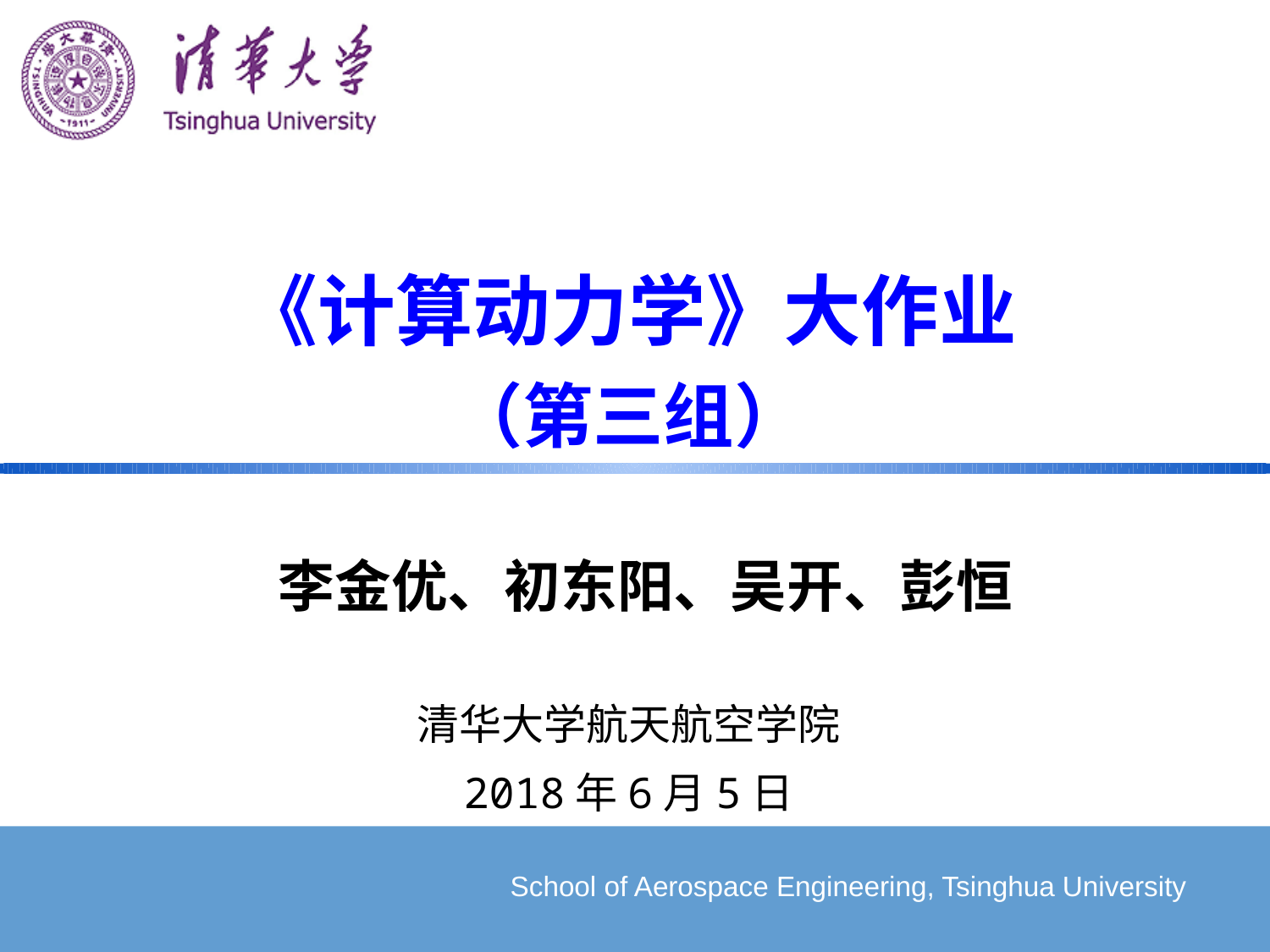

《计算动力学》大作业
（第三组）
李金优、初东阳、吴开、彭恒
清华大学航天航空学院
2018年6月5日

School of Aerospace Engineering, Tsinghua University